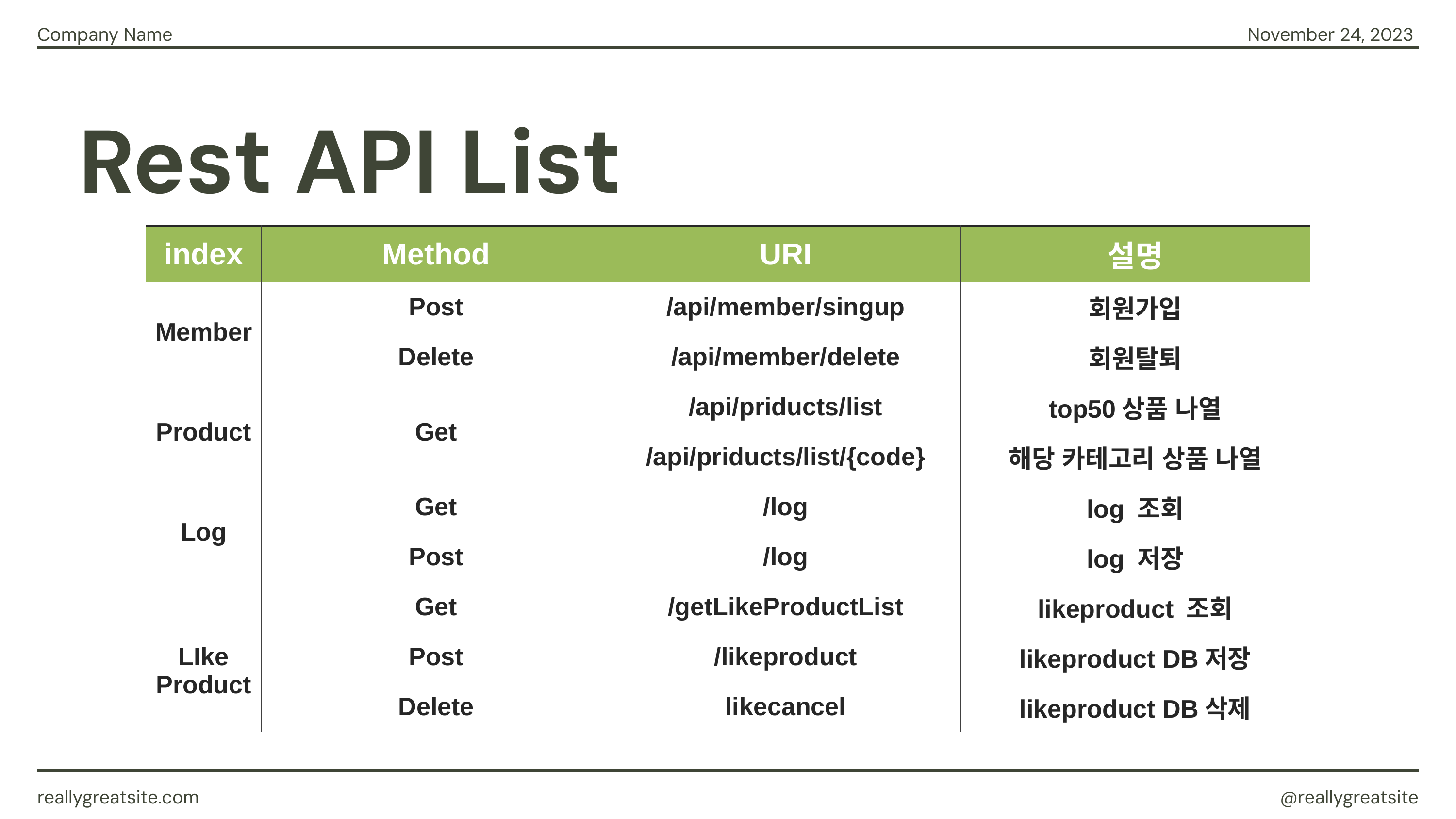

Company Name
November 24, 2023
Rest API List
| index | Method | URI | 설명 |
| --- | --- | --- | --- |
| Member | Post | /api/member/singup | 회원가입 |
|  | Delete | /api/member/delete | 회원탈퇴 |
| Product | Get | /api/priducts/list | top50상품 나열 |
|  |  | /api/priducts/list/{code} | 해당 카테고리 상품 나열 |
| Log | Get | /log | log 조회 |
|  | Post | /log | log 저장 |
| LIke Product | Get | /getLikeProductList | likeproduct 조회 |
|  | Post | /likeproduct | likeproduct DB저장 |
|  | Delete | likecancel | likeproduct DB삭제 |
reallygreatsite.com
@reallygreatsite